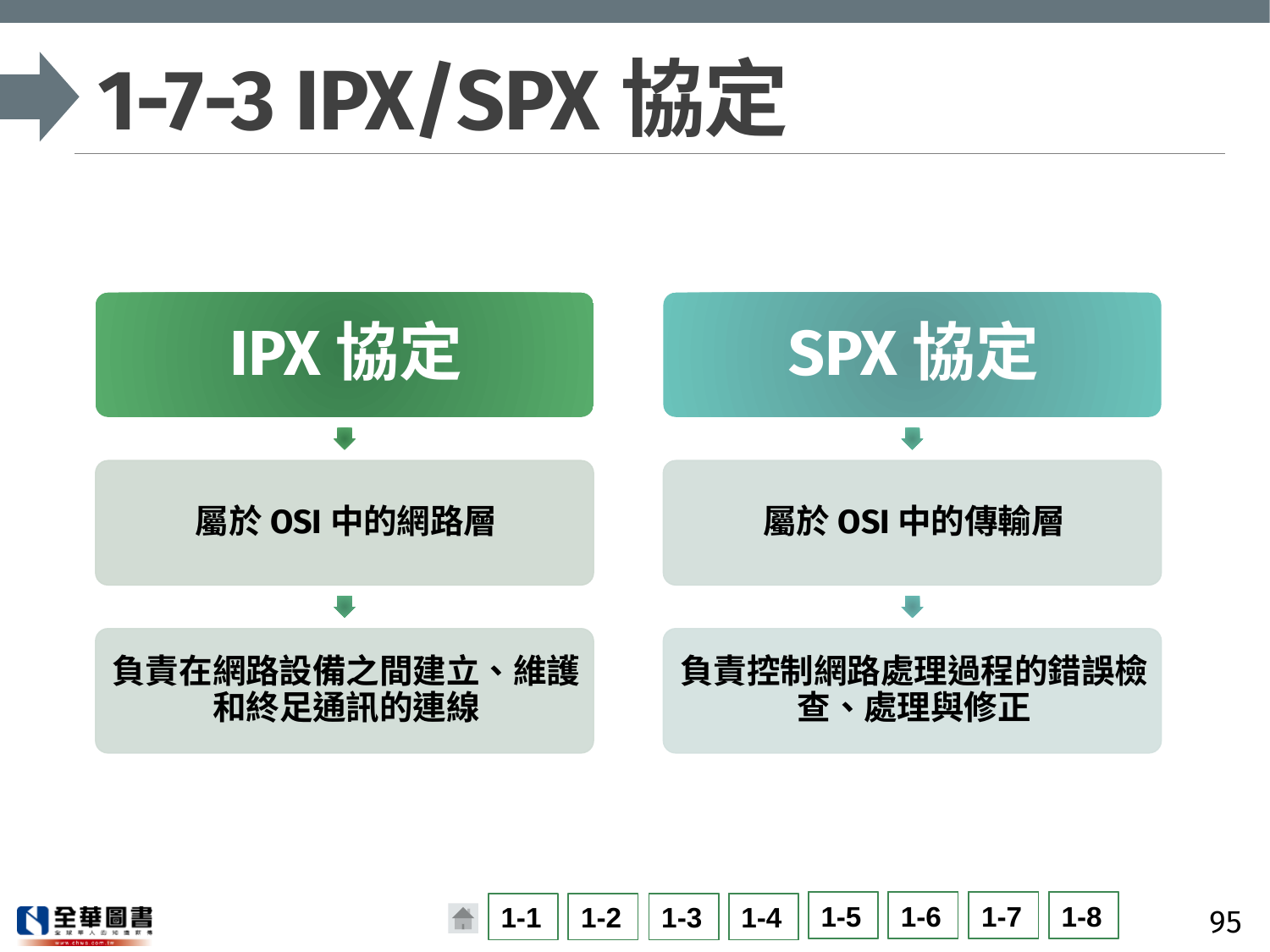

# 1-7-3 IPX/SPX協定
IPX協定
屬於OSI中的網路層
負責在網路設備之間建立、維護和終足通訊的連線
SPX協定
屬於OSI中的傳輸層
負責控制網路處理過程的錯誤檢查、處理與修正
95